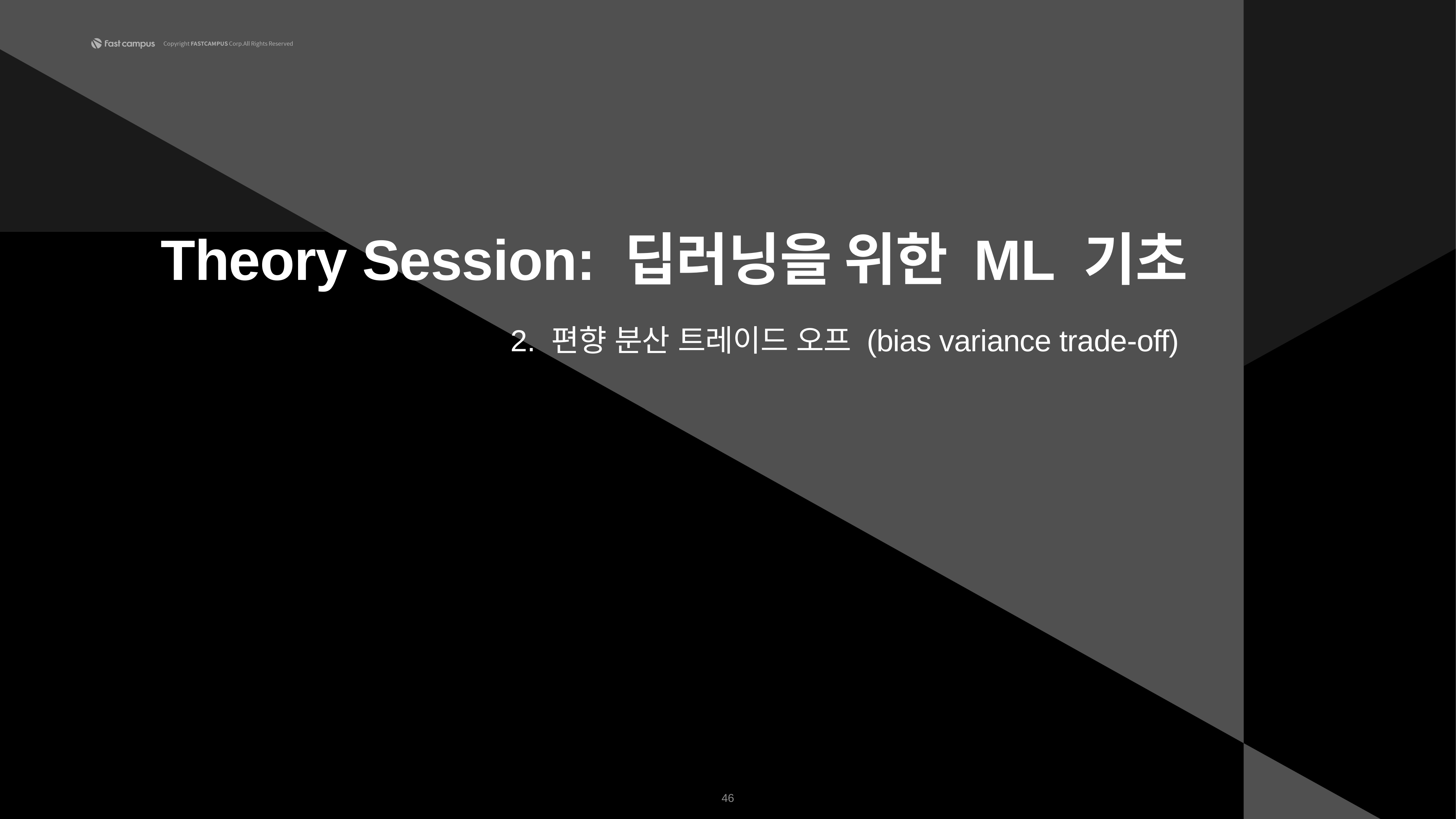

Theory Session: 딥러닝을 위한 ML 기초

2. 편향 분산 트레이드 오프 (bias variance trade-off)
46